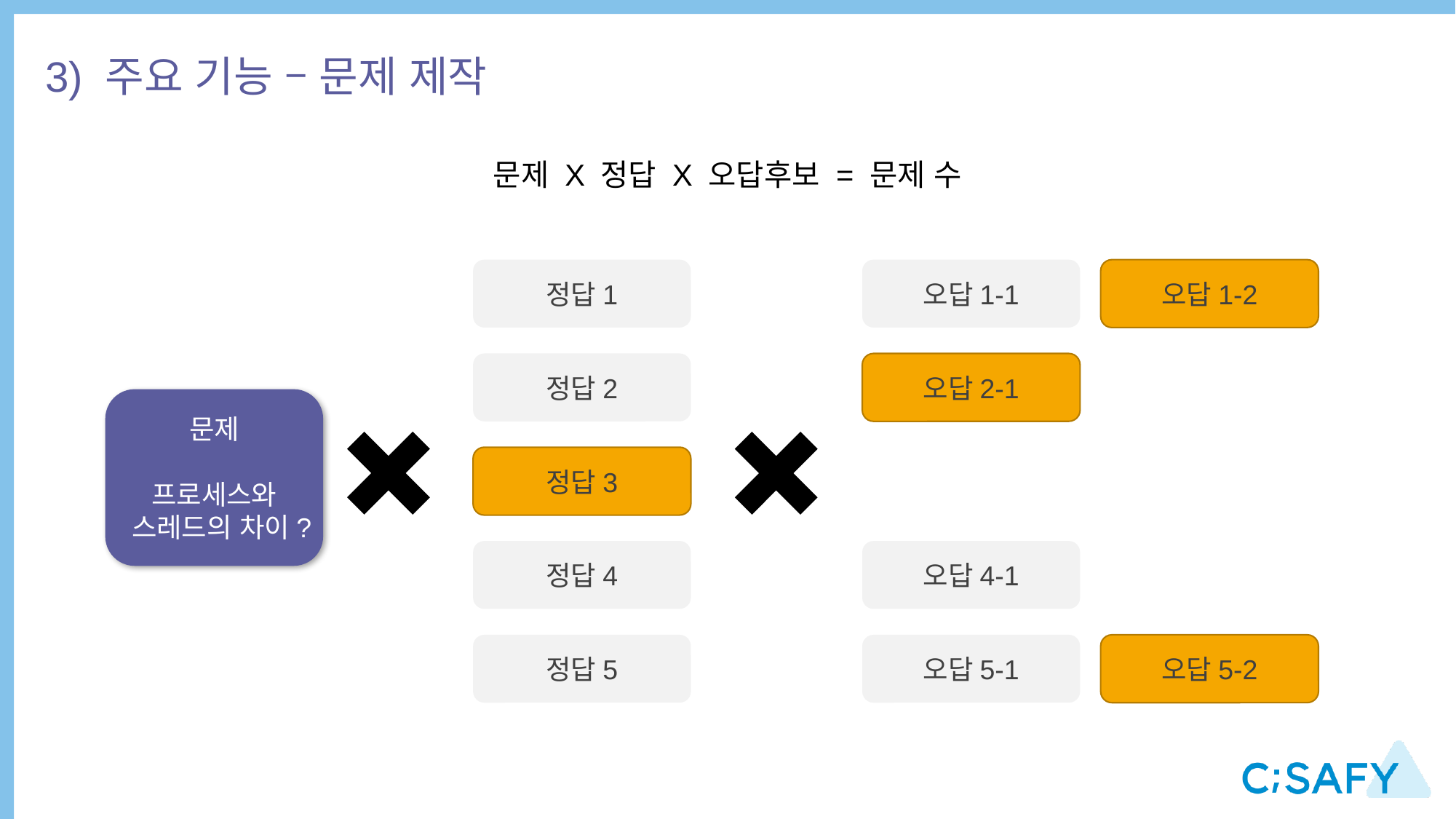

3) 주요 기능 – 문제 제작
문제 X 정답 X 오답후보 = 문제 수
정답1
오답1-1
오답1-2
정답2
오답2-1
문제
프로세스와 스레드의 차이?

정답3
정답4
오답4-1
정답5
오답5-1
오답5-2